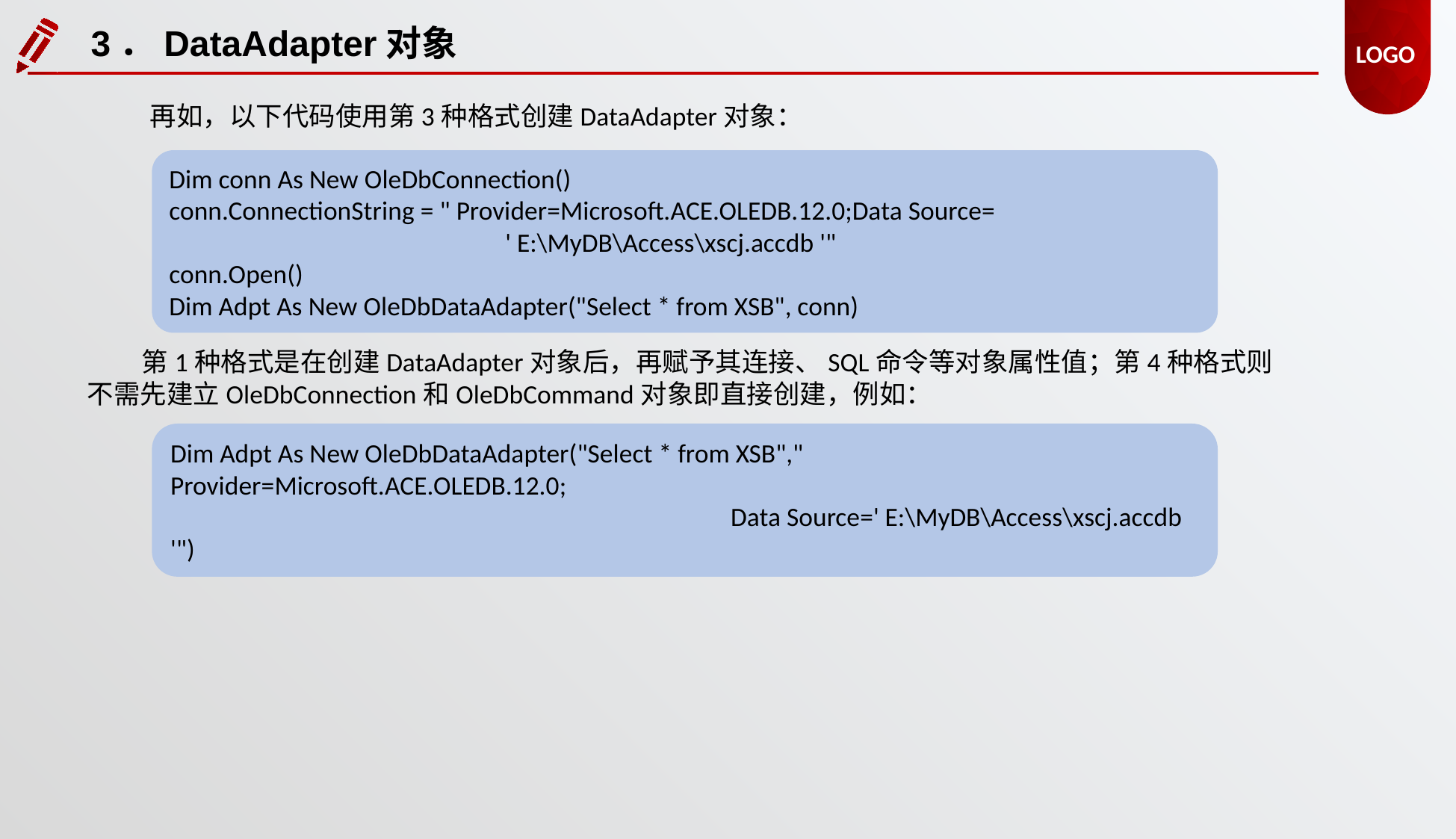

3．DataAdapter对象
再如，以下代码使用第3种格式创建DataAdapter对象：
Dim conn As New OleDbConnection()
conn.ConnectionString = " Provider=Microsoft.ACE.OLEDB.12.0;Data Source=
			' E:\MyDB\Access\xscj.accdb '"
conn.Open()
Dim Adpt As New OleDbDataAdapter("Select * from XSB", conn)
第1种格式是在创建DataAdapter对象后，再赋予其连接、SQL命令等对象属性值；第4种格式则不需先建立OleDbConnection和OleDbCommand对象即直接创建，例如：
Dim Adpt As New OleDbDataAdapter("Select * from XSB"," Provider=Microsoft.ACE.OLEDB.12.0;
					Data Source=' E:\MyDB\Access\xscj.accdb '")